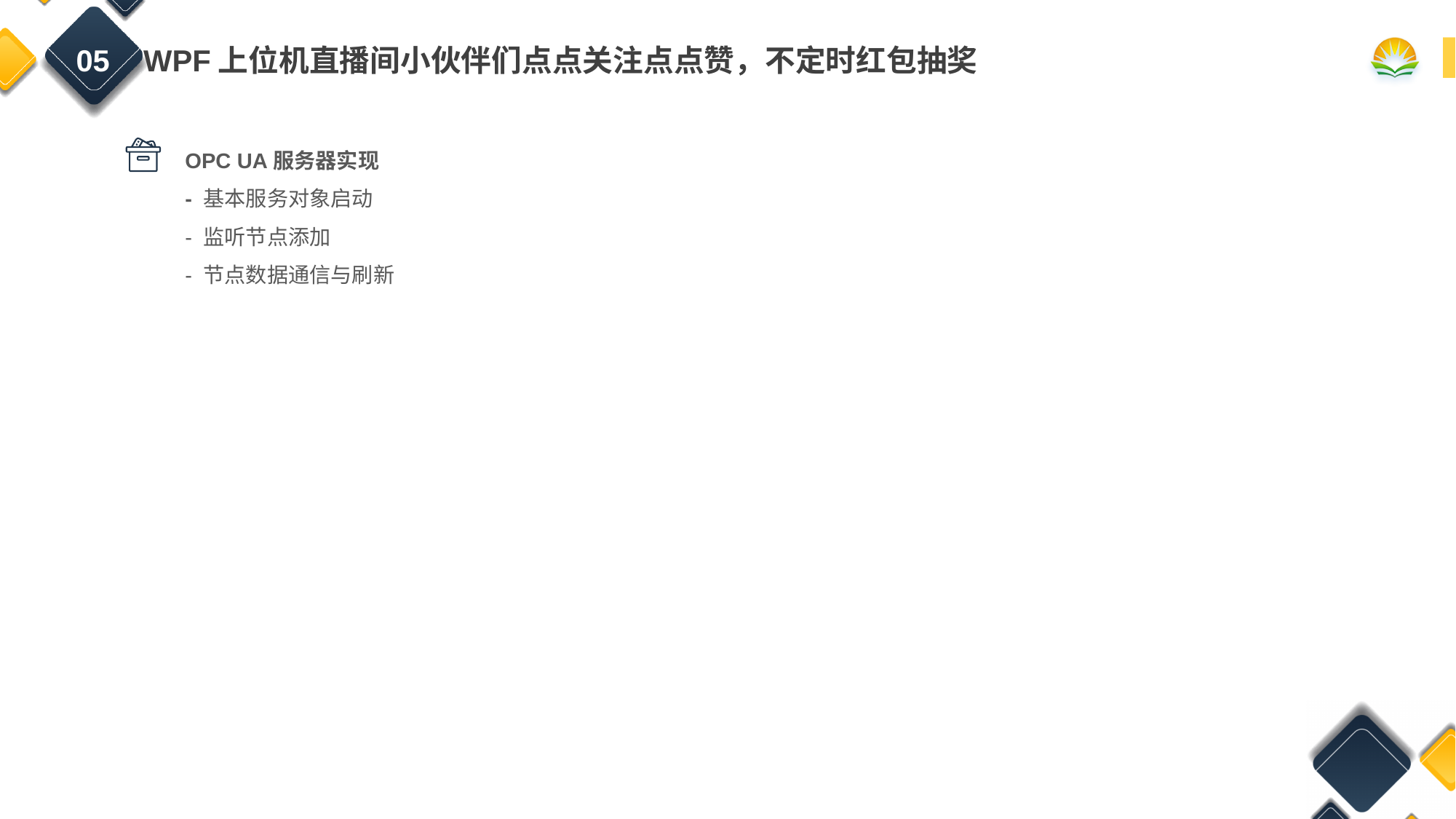

05    WPF上位机直播间小伙伴们点点关注点点赞，不定时红包抽奖
OPC UA服务器实现
- 基本服务对象启动
- 监听节点添加
- 节点数据通信与刷新